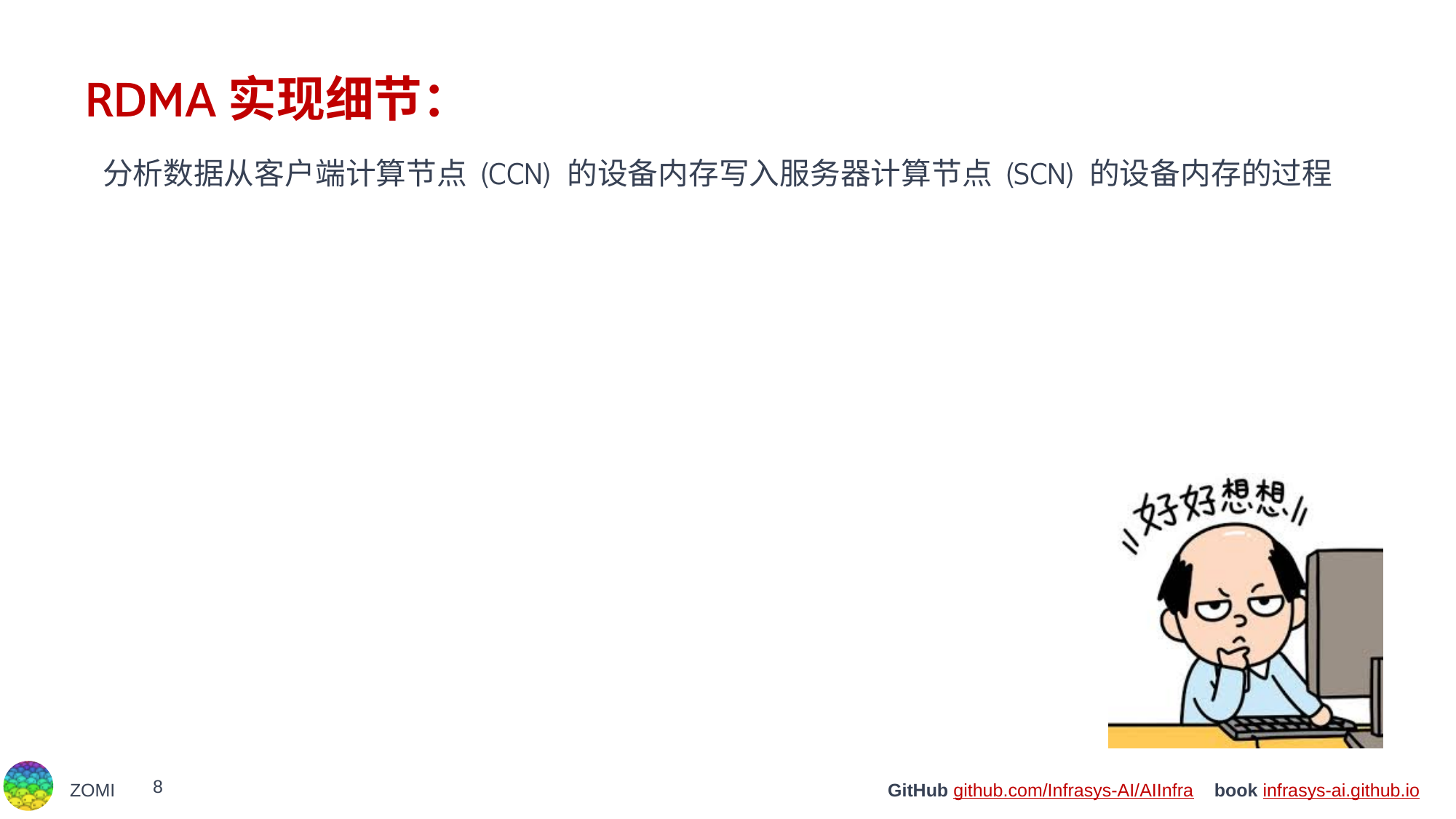

# RDMA实现细节：
分析数据从客户端计算节点 (CCN) 的设备内存写入服务器计算节点 (SCN) 的设备内存的过程